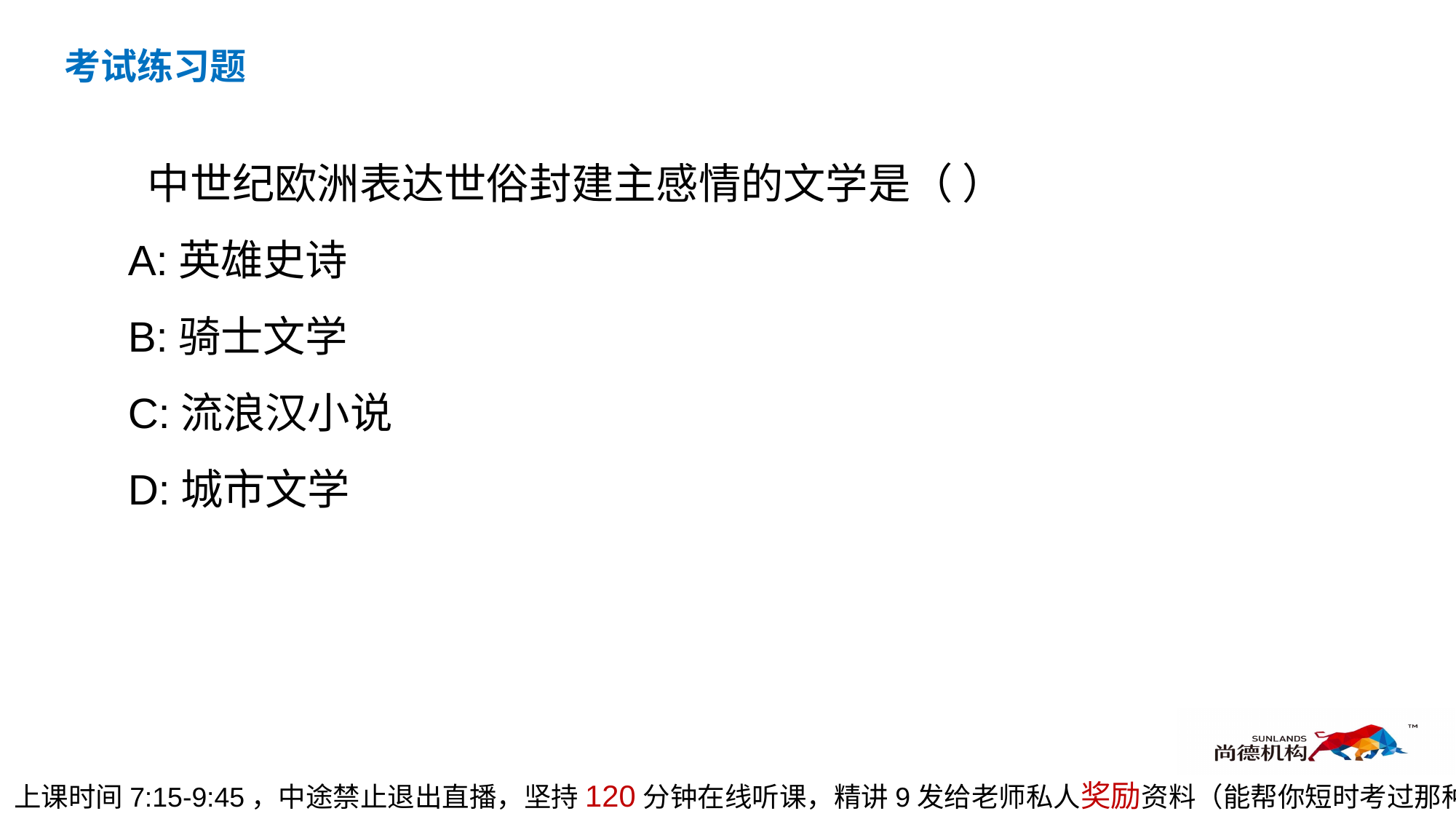

考试练习题
 中世纪欧洲表达世俗封建主感情的文学是（ ）
A:英雄史诗
B:骑士文学
C:流浪汉小说
D:城市文学